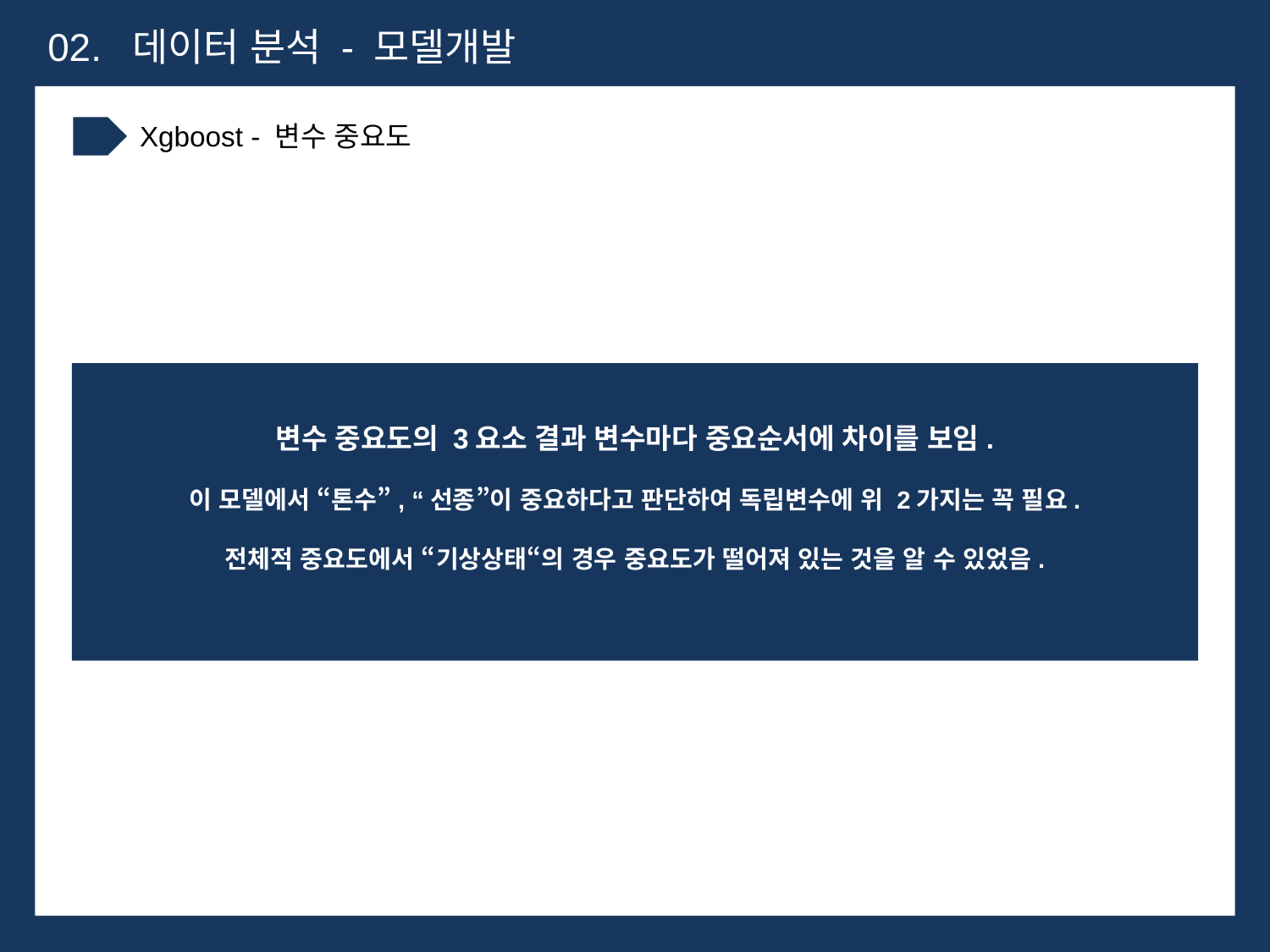

02.  데이터 분석 - 모델개발

Xgboost - 변수 중요도

변수 중요도의 3요소 결과 변수마다 중요순서에 차이를 보임.

이 모델에서 “톤수”, “선종”이 중요하다고 판단하여 독립변수에 위 2가지는 꼭 필요.

전체적 중요도에서 “기상상태“의 경우 중요도가 떨어져 있는 것을 알 수 있었음.